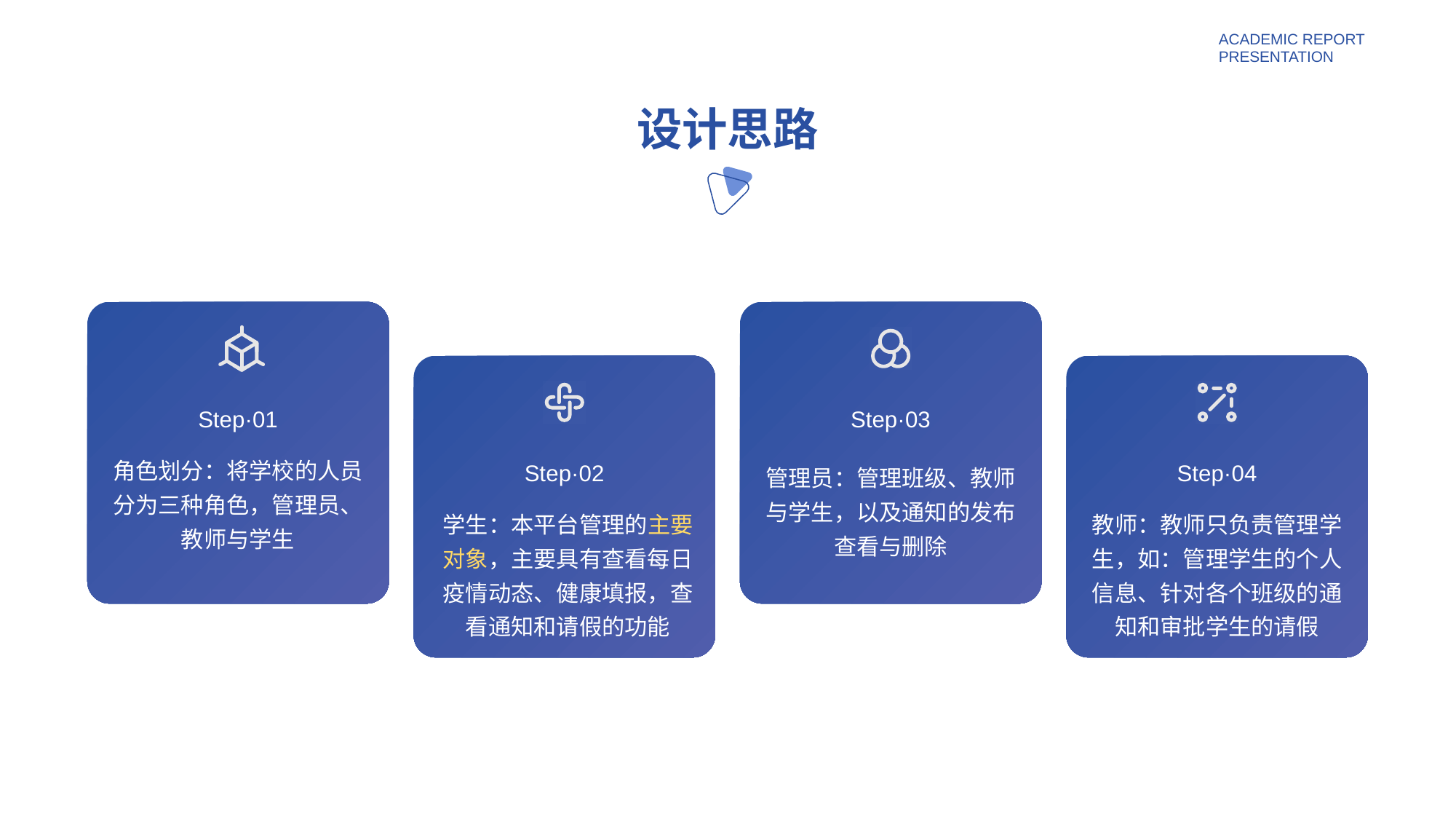

设计思路

Step·01
Step·03
角色划分：将学校的人员分为三种角色，管理员、教师与学生
管理员：管理班级、教师与学生，以及通知的发布查看与删除
Step·02
Step·04
学生：本平台管理的主要对象，主要具有查看每日疫情动态、健康填报，查看通知和请假的功能
教师：教师只负责管理学生，如：管理学生的个人信息、针对各个班级的通知和审批学生的请假